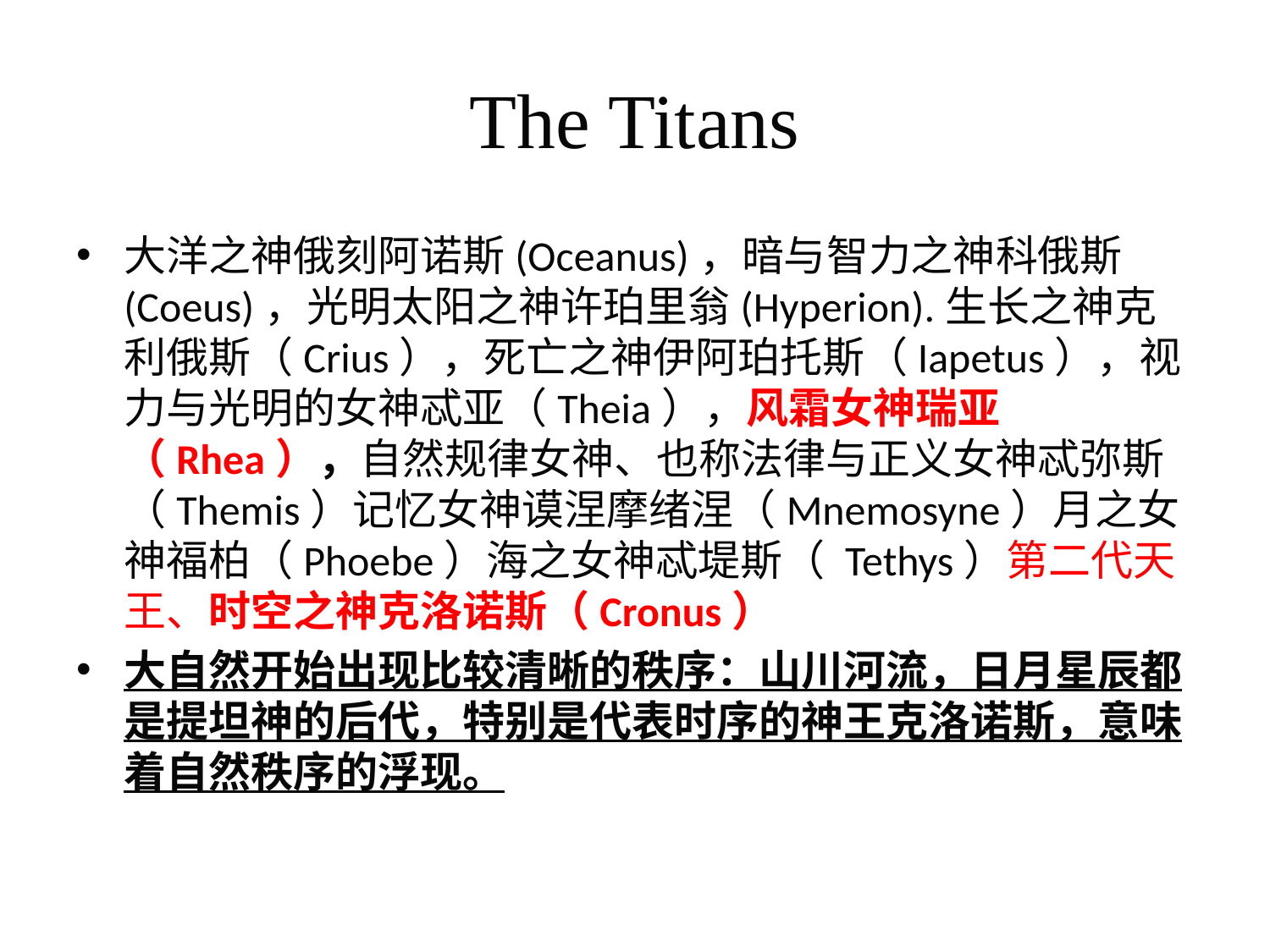

# The Titans
大洋之神俄刻阿诺斯(Oceanus)，暗与智力之神科俄斯(Coeus)，光明太阳之神许珀里翁(Hyperion).生长之神克利俄斯（Crius），死亡之神伊阿珀托斯（Iapetus），视力与光明的女神忒亚（Theia），风霜女神瑞亚（Rhea），自然规律女神、也称法律与正义女神忒弥斯（Themis）记忆女神谟涅摩绪涅（Mnemosyne）月之女神福柏（Phoebe）海之女神忒堤斯（ Tethys）第二代天王、时空之神克洛诺斯（Cronus）
大自然开始出现比较清晰的秩序：山川河流，日月星辰都是提坦神的后代，特别是代表时序的神王克洛诺斯，意味着自然秩序的浮现。